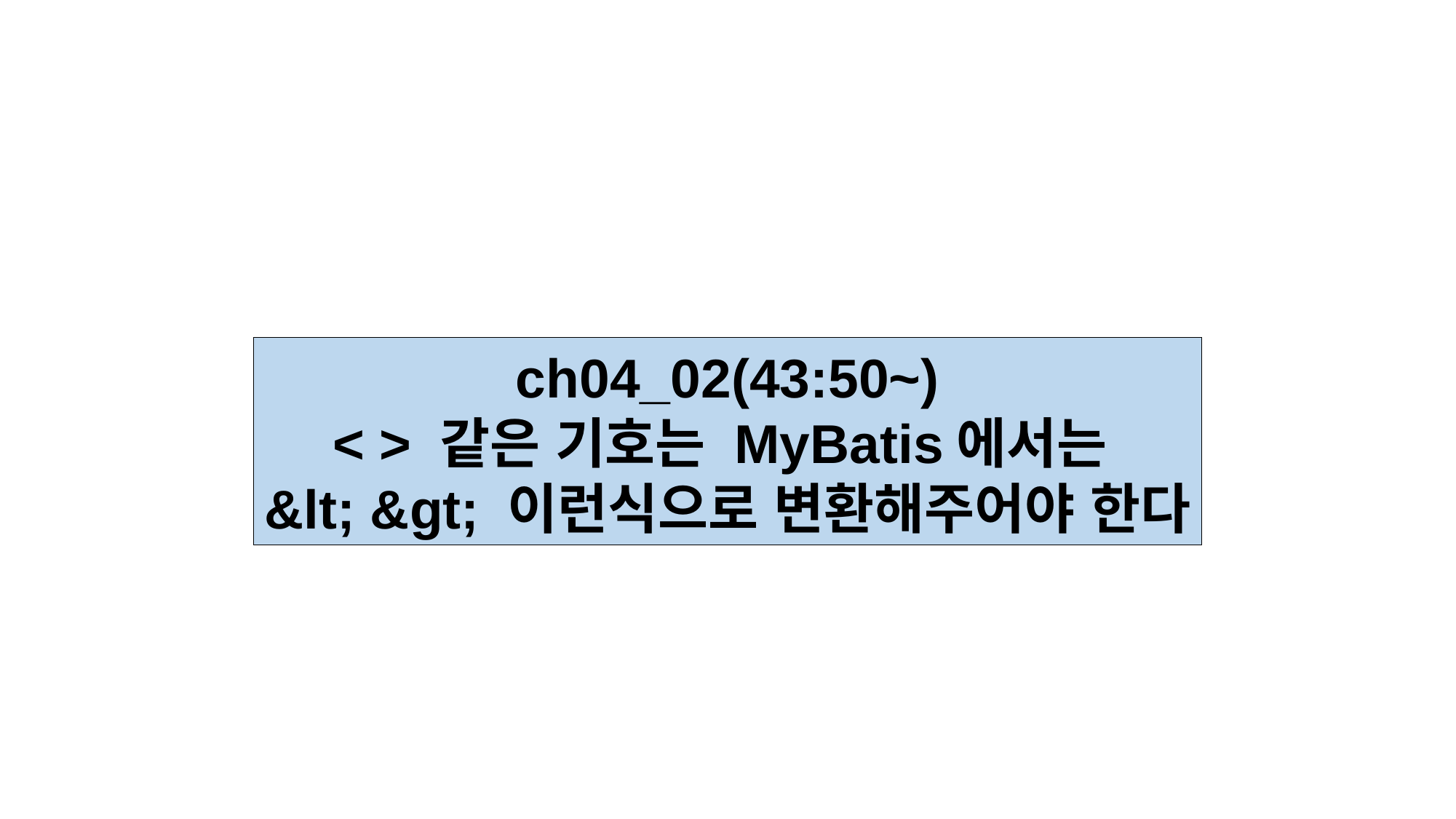

ch04_02(43:50~)
< > 같은 기호는 MyBatis에서는
&lt; &gt; 이런식으로 변환해주어야 한다